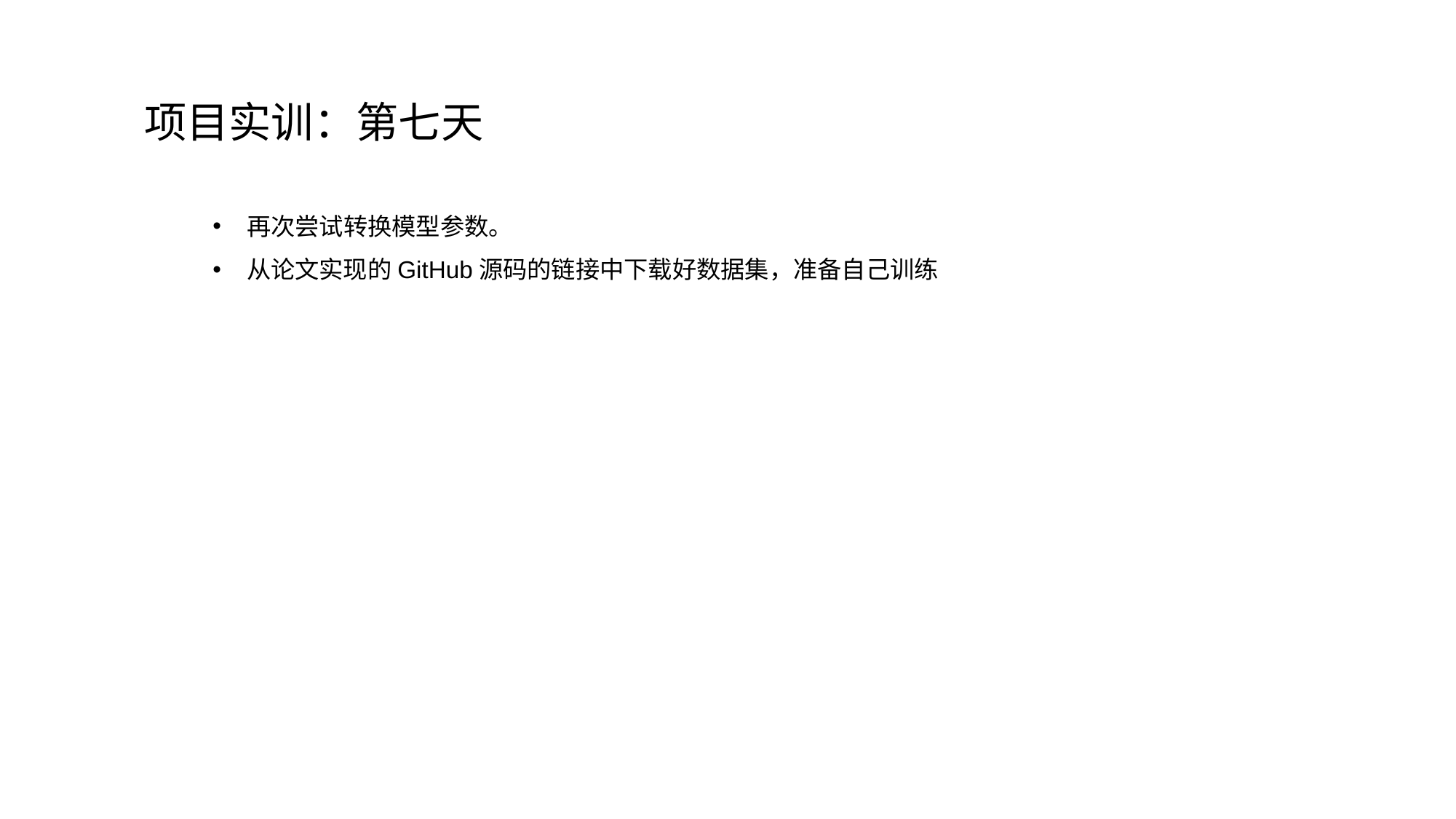

项目实训：第七天
再次尝试转换模型参数。
从论文实现的GitHub源码的链接中下载好数据集，准备自己训练